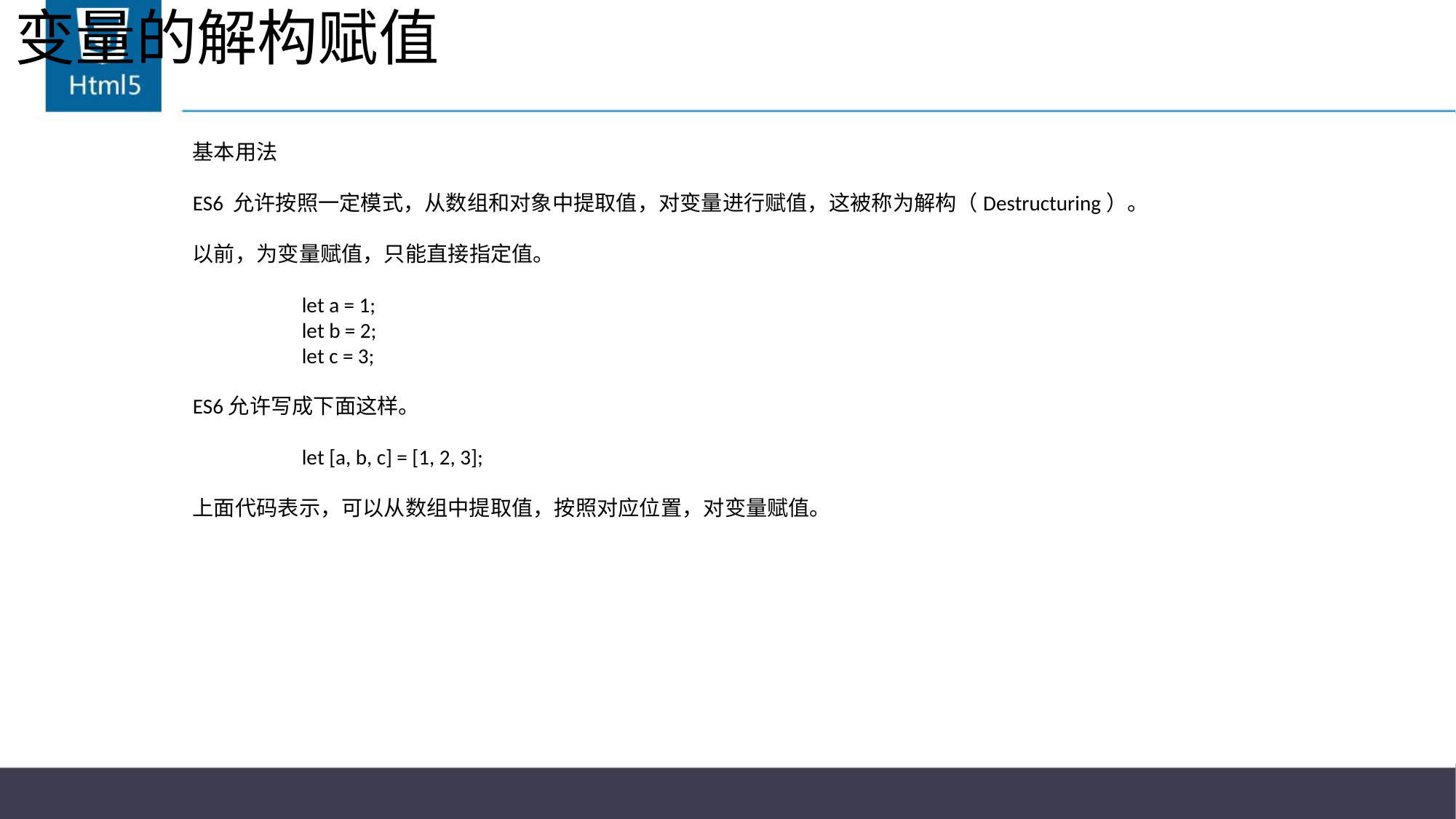

# 变量的解构赋值
基本用法

ES6 允许按照一定模式，从数组和对象中提取值，对变量进行赋值，这被称为解构（Destructuring）。

以前，为变量赋值，只能直接指定值。

	let a = 1;
	let b = 2;
	let c = 3;

ES6允许写成下面这样。

	let [a, b, c] = [1, 2, 3];

上面代码表示，可以从数组中提取值，按照对应位置，对变量赋值。